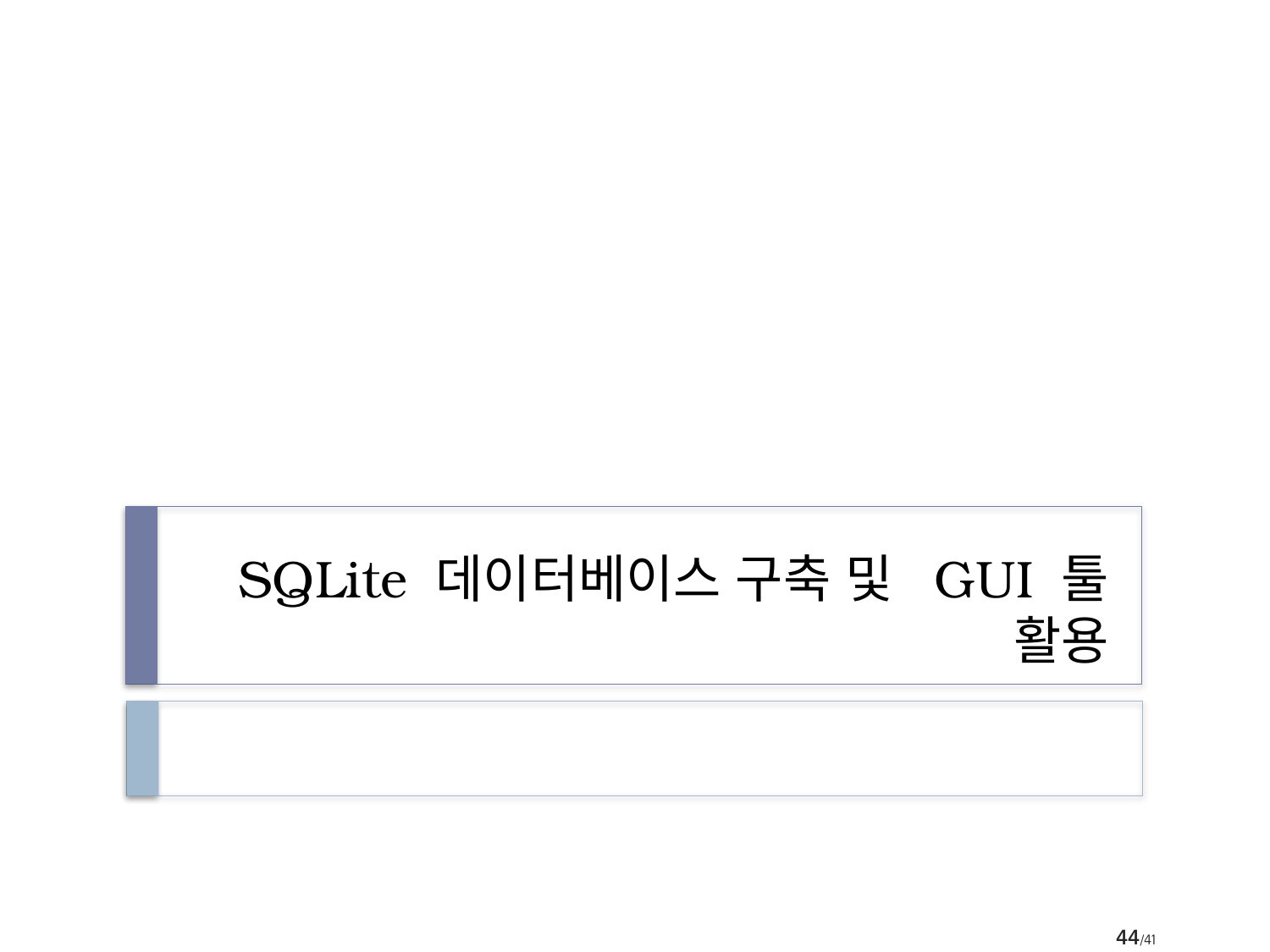

# SQLite 데이터베이스 구축 및  GUI 툴 활용